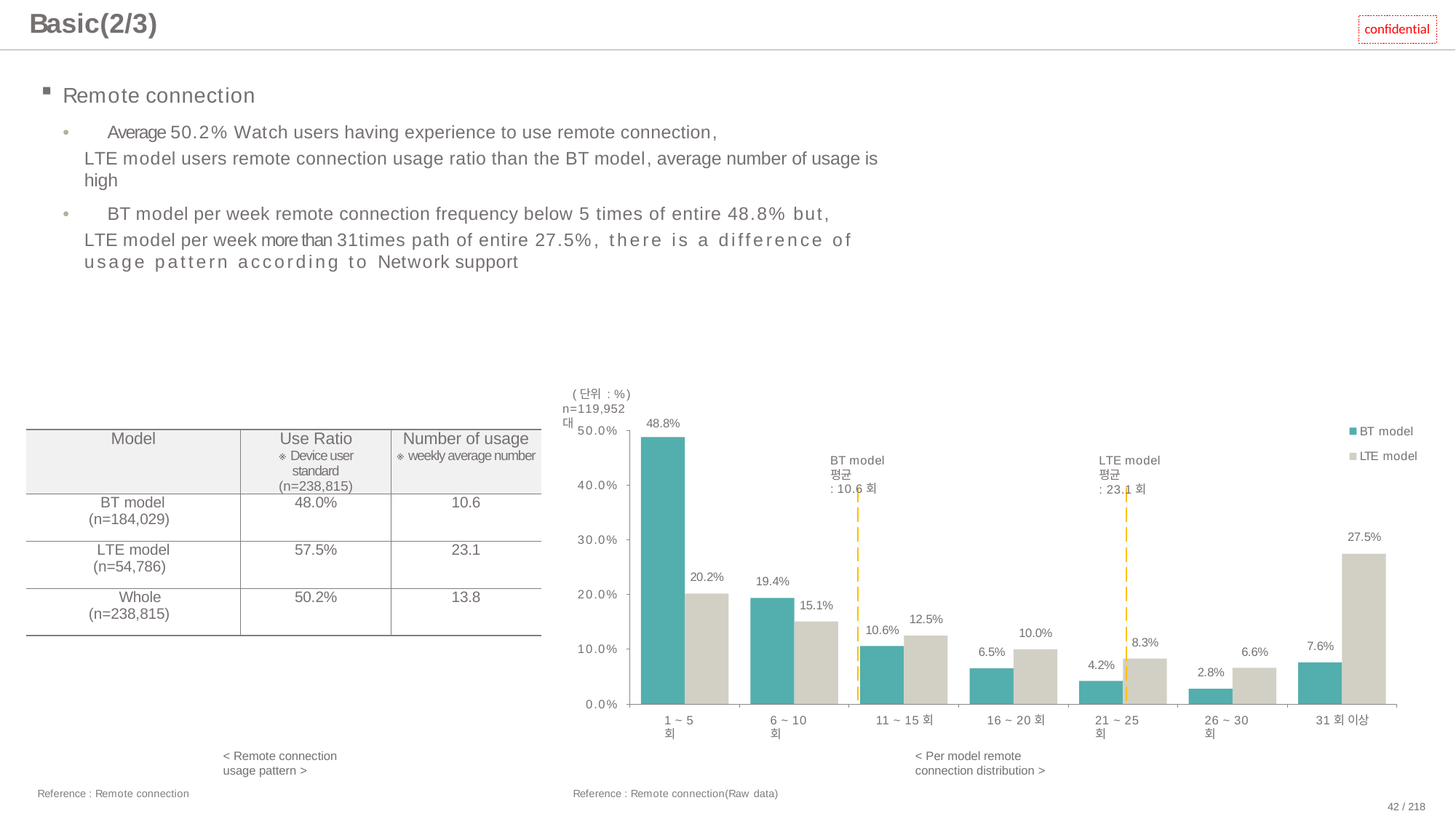

# Basic(2/3)
confidential
Remote connection

•	Average 50.2% Watch users having experience to use remote connection,
LTE model users remote connection usage ratio than the BT model, average number of usage is high

•	BT model per week remote connection frequency below 5 times of entire 48.8% but,
LTE model per week more than 31times path of entire 27.5%, there is a difference of usage pattern according to Network support
(단위 : %) n=119,952대
48.8%
50.0%
BT model

| Model | Use Ratio ※ Device user standard (n=238,815) | Number of usage ※ weekly average number |
| --- | --- | --- |
| BT model (n=184,029) | 48.0% | 10.6 |
| LTE model (n=54,786) | 57.5% | 23.1 |
| Whole (n=238,815) | 50.2% | 13.8 |

LTE model
BT model 평균
: 10.6회
LTE model 평균
: 23.1회

40.0%

27.5%
30.0%

20.2%
19.4%
20.0%

15.1%

12.5%

10.6%
10.0%
8.3%

7.6%
10.0%
6.6%
6.5%

4.2%

2.8%

0.0%

1 ~ 5회
6 ~ 10회
11 ~ 15회	16 ~ 20회

< Per model remote connection distribution >
21 ~ 25회
26 ~ 30회
31회 이상
< Remote connection usage pattern >
Reference : Remote connection
Reference : Remote connection(Raw data)
42 / 218